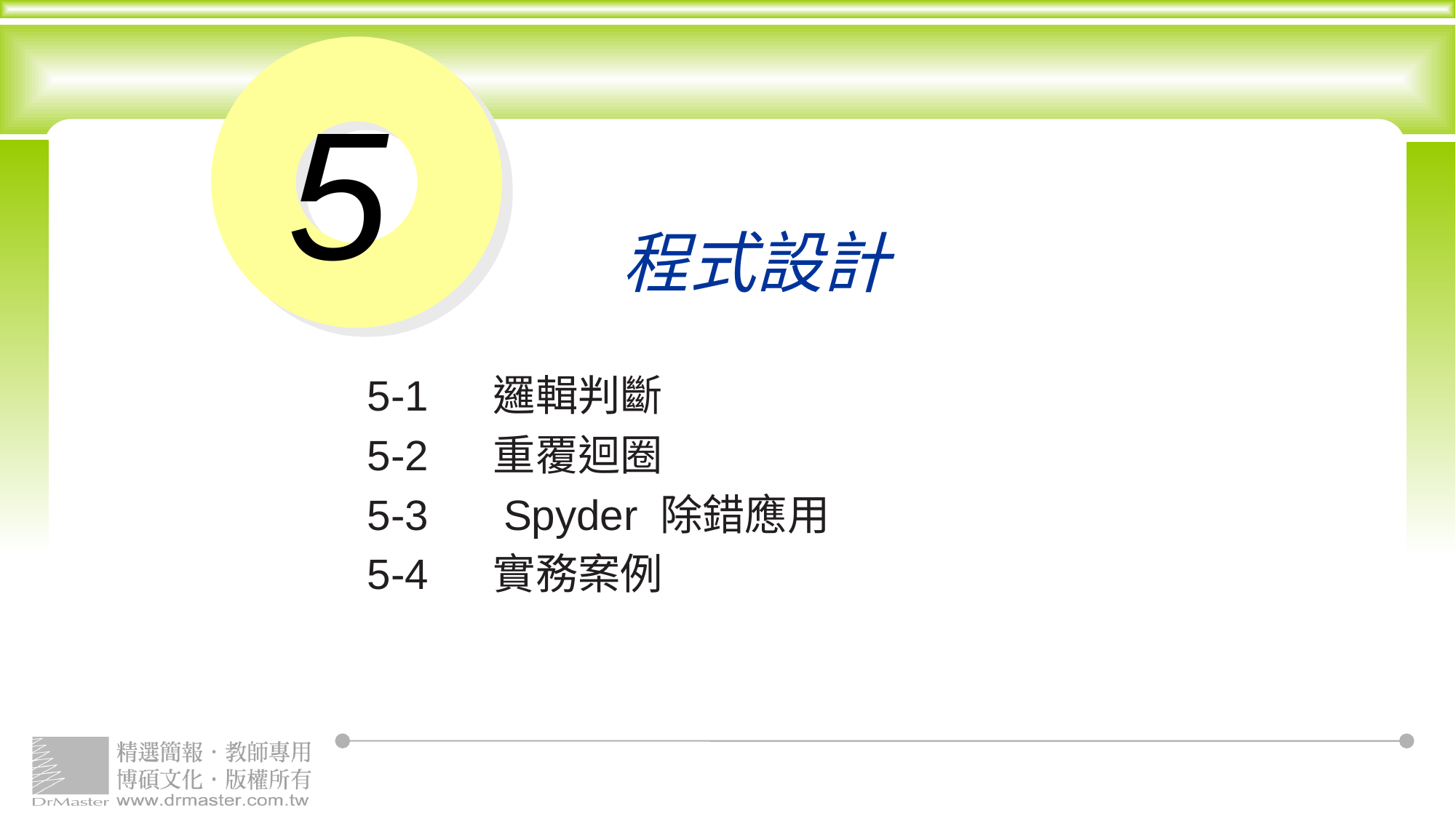

# 程式設計
5
5-1 　邏輯判斷
5-2 　重覆迴圈
5-3 　Spyder 除錯應用
5-4 　實務案例